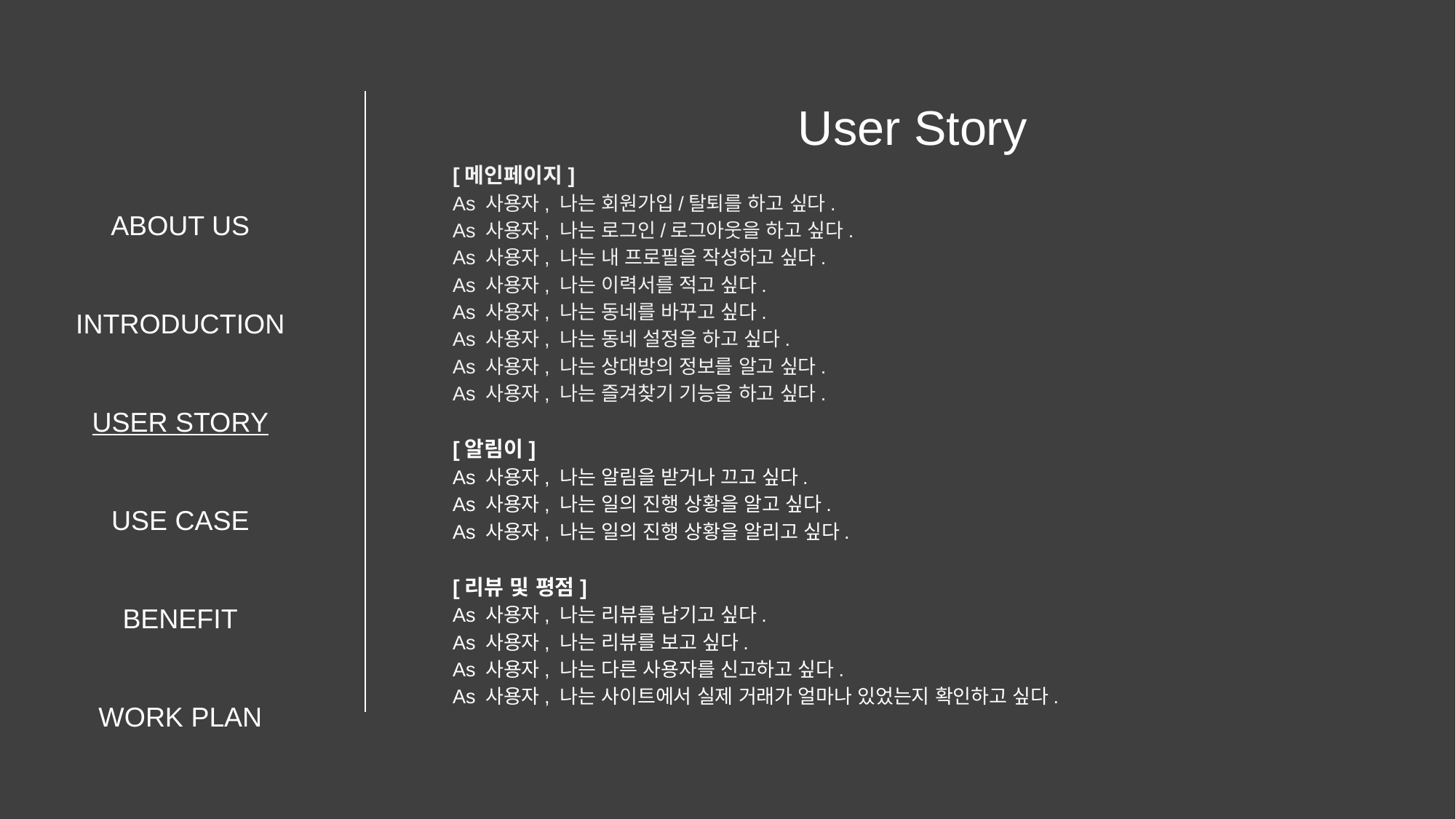

User Story
ABOUT US
INTRODUCTION
USER STORY
USE CASE
BENEFIT
WORK PLAN

[메인페이지]
As 사용자, 나는 회원가입/탈퇴를 하고 싶다.
As 사용자, 나는 로그인/로그아웃을 하고 싶다.
As 사용자, 나는 내 프로필을 작성하고 싶다.
As 사용자, 나는 이력서를 적고 싶다.
As 사용자, 나는 동네를 바꾸고 싶다.
As 사용자, 나는 동네 설정을 하고 싶다.
As 사용자, 나는 상대방의 정보를 알고 싶다.
As 사용자, 나는 즐겨찾기 기능을 하고 싶다.

[알림이]
As 사용자, 나는 알림을 받거나 끄고 싶다.
As 사용자, 나는 일의 진행 상황을 알고 싶다.
As 사용자, 나는 일의 진행 상황을 알리고 싶다.

[리뷰 및 평점]
As 사용자, 나는 리뷰를 남기고 싶다.
As 사용자, 나는 리뷰를 보고 싶다.
As 사용자, 나는 다른 사용자를 신고하고 싶다.
As 사용자, 나는 사이트에서 실제 거래가 얼마나 있었는지 확인하고 싶다.